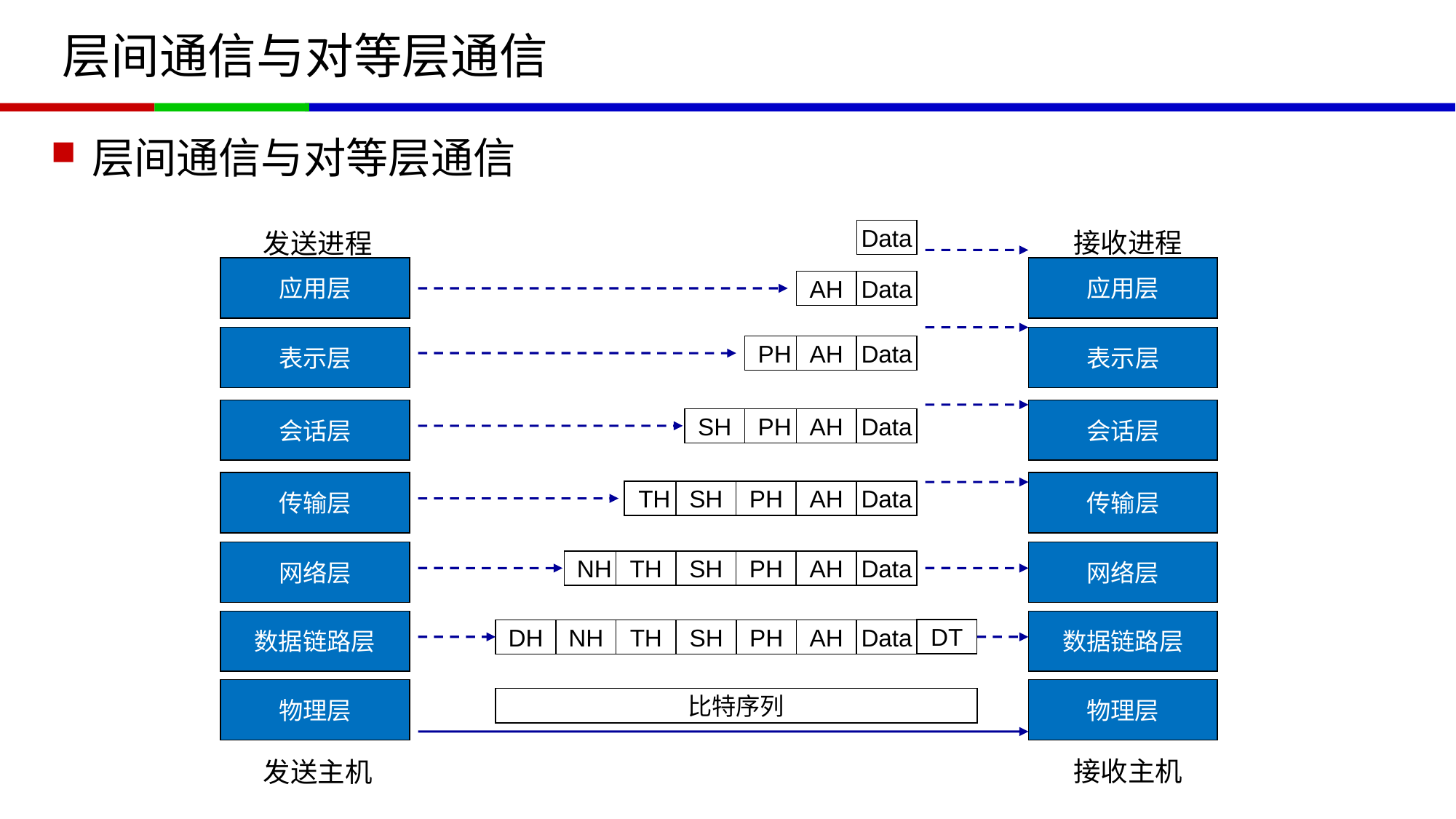

# 层间通信与对等层通信
层间通信与对等层通信
Data
接收进程
发送进程

应用层
表示层
会话层
传输层
网络层
数据链路层
物理层
应用层
表示层
会话层
传输层
网络层
数据链路层
物理层
AH
Data

PH
AH
Data

SH
PH
AH
Data

TH
SH
PH
AH
Data

NH
TH
SH
PH
AH
Data

DT
DH
NH
TH
SH
PH
AH
Data

比特序列

接收主机
发送主机
45